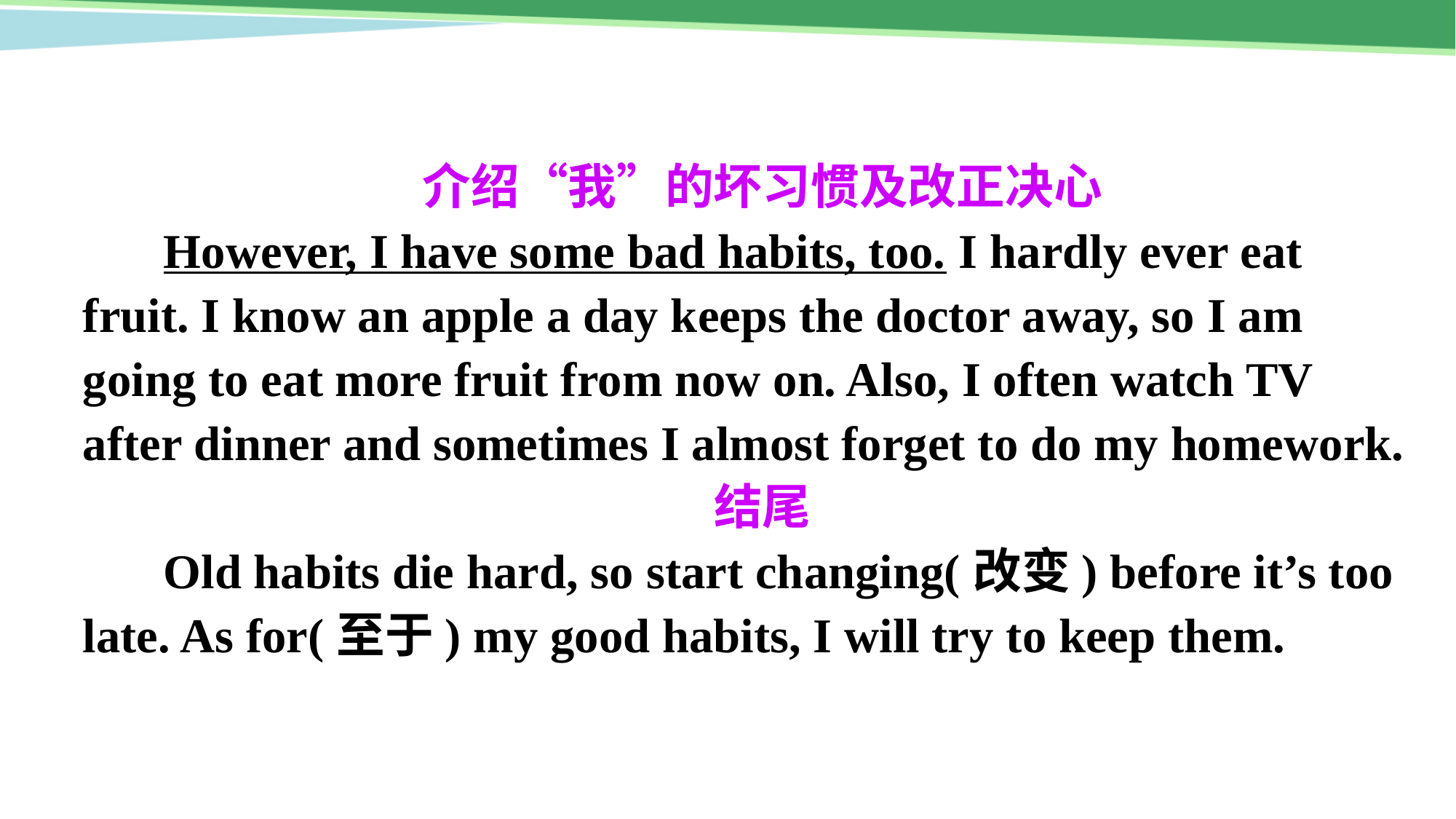

介绍“我”的坏习惯及改正决心
    However, I have some bad habits, too. I hardly ever eat fruit. I know an apple a day keeps the doctor away, so I am going to eat more fruit from now on. Also, I often watch TV after dinner and sometimes I almost forget to do my homework.
结尾
    Old habits die hard, so start changing(改变) before it’s too late. As for(至于) my good habits, I will try to keep them.